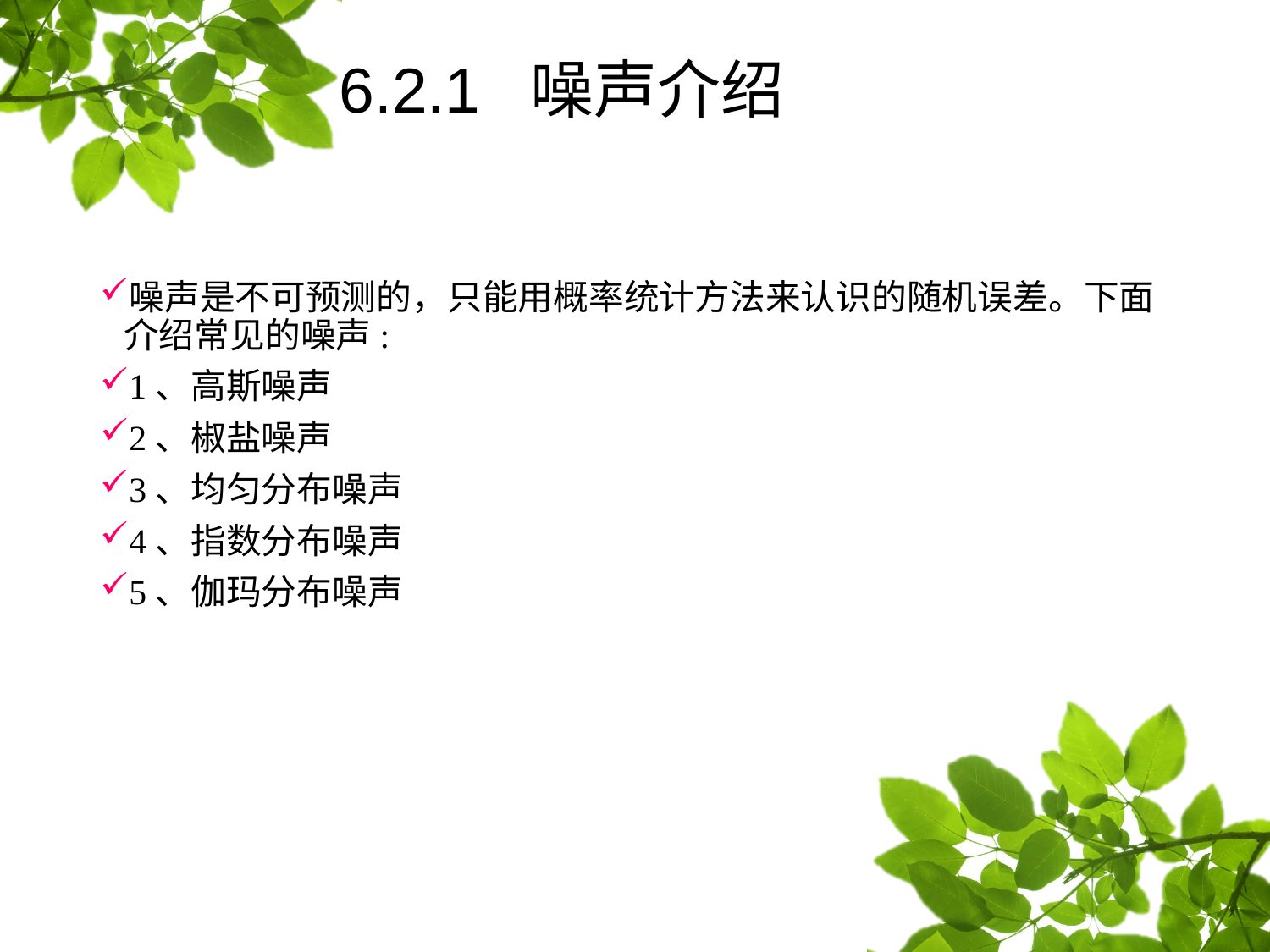

# 6.2.1  噪声介绍
噪声是不可预测的，只能用概率统计方法来认识的随机误差。下面介绍常见的噪声:
1、高斯噪声
2、椒盐噪声
3、均匀分布噪声
4、指数分布噪声
5、伽玛分布噪声